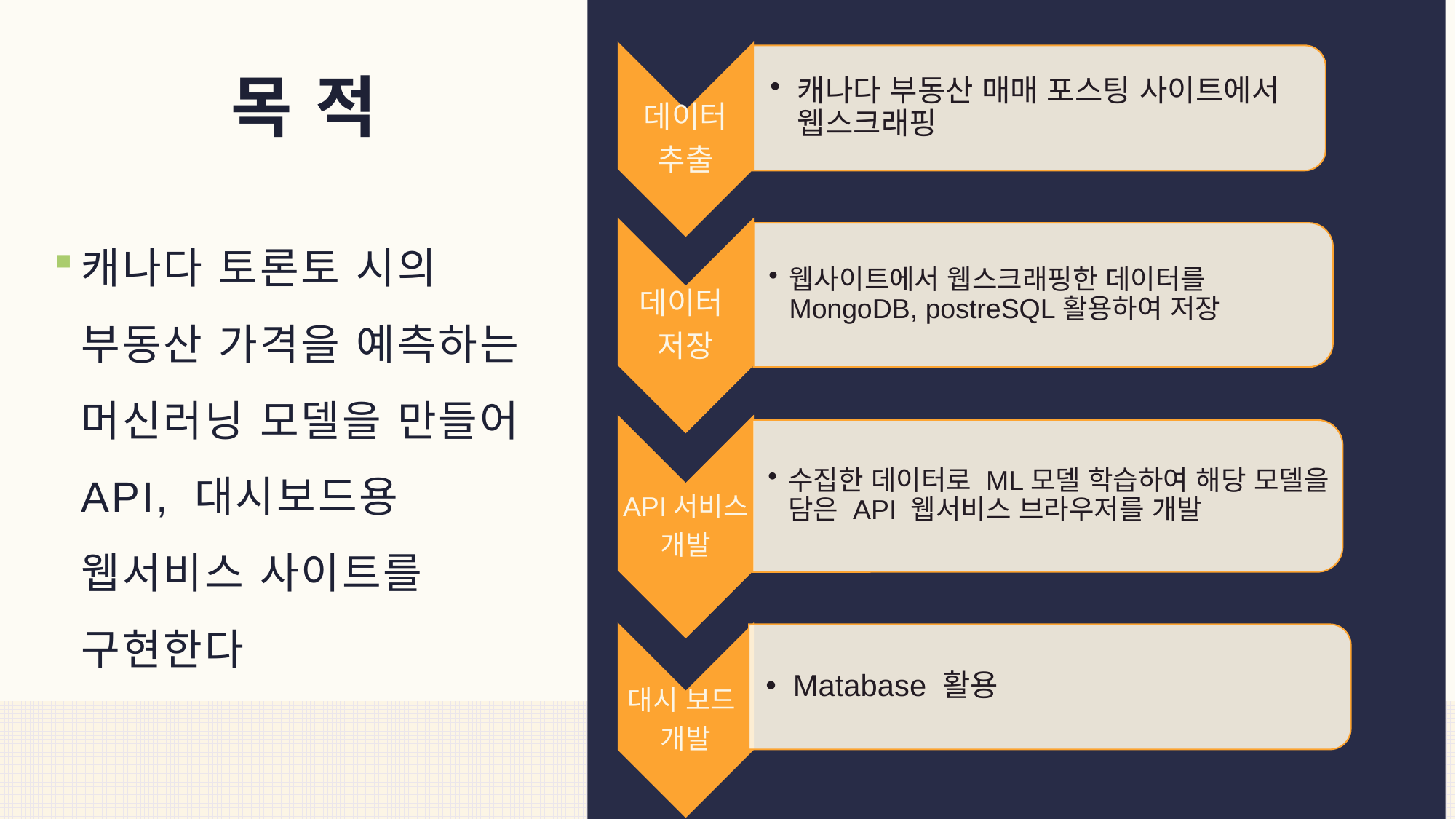

데이터
추출
캐나다 부동산 매매 포스팅 사이트에서 웹스크래핑
데이터
저장
웹사이트에서 웹스크래핑한 데이터를 MongoDB, postreSQL활용하여 저장
API서비스
개발
수집한 데이터로 ML모델 학습하여 해당 모델을 담은 API 웹서비스 브라우저를 개발
대시 보드
개발
Matabase 활용
# 목 적
캐나다 토론토 시의 부동산 가격을 예측하는 머신러닝 모델을 만들어 API, 대시보드용 웹서비스 사이트를 구현한다